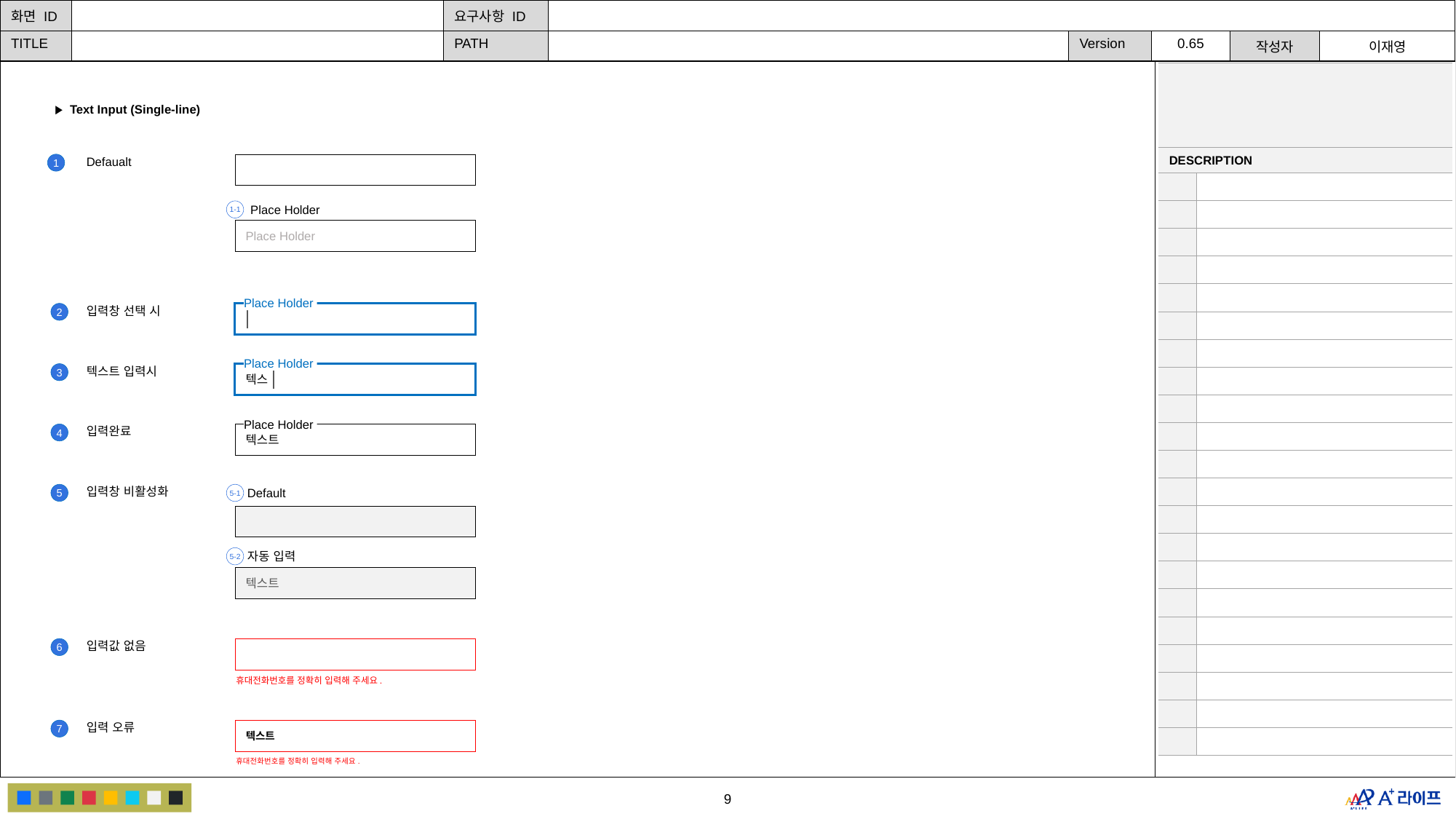

|  |  |
| --- | --- |
| DESCRIPTION |  |
|  |  |
|  |  |
|  |  |
|  |  |
|  |  |
|  |  |
|  |  |
|  |  |
|  |  |
|  |  |
|  |  |
|  |  |
|  |  |
|  |  |
|  |  |
|  |  |
|  |  |
|  |  |
|  |  |
|  |  |
|  |  |
▶  Text Input (Single-line)
1
Defaualt

1-1
Place Holder
Place Holder
Place Holder
2
입력창 선택 시

Place Holder
3
텍스트 입력시
텍스
Place Holder
4
입력완료
텍스트
5
입력창 비활성화
5-1
Default

5-2
자동 입력
텍스트
6
입력값 없음

휴대전화번호를 정확히 입력해 주세요.
7
입력 오류
텍스트
휴대전화번호를 정확히 입력해 주세요.